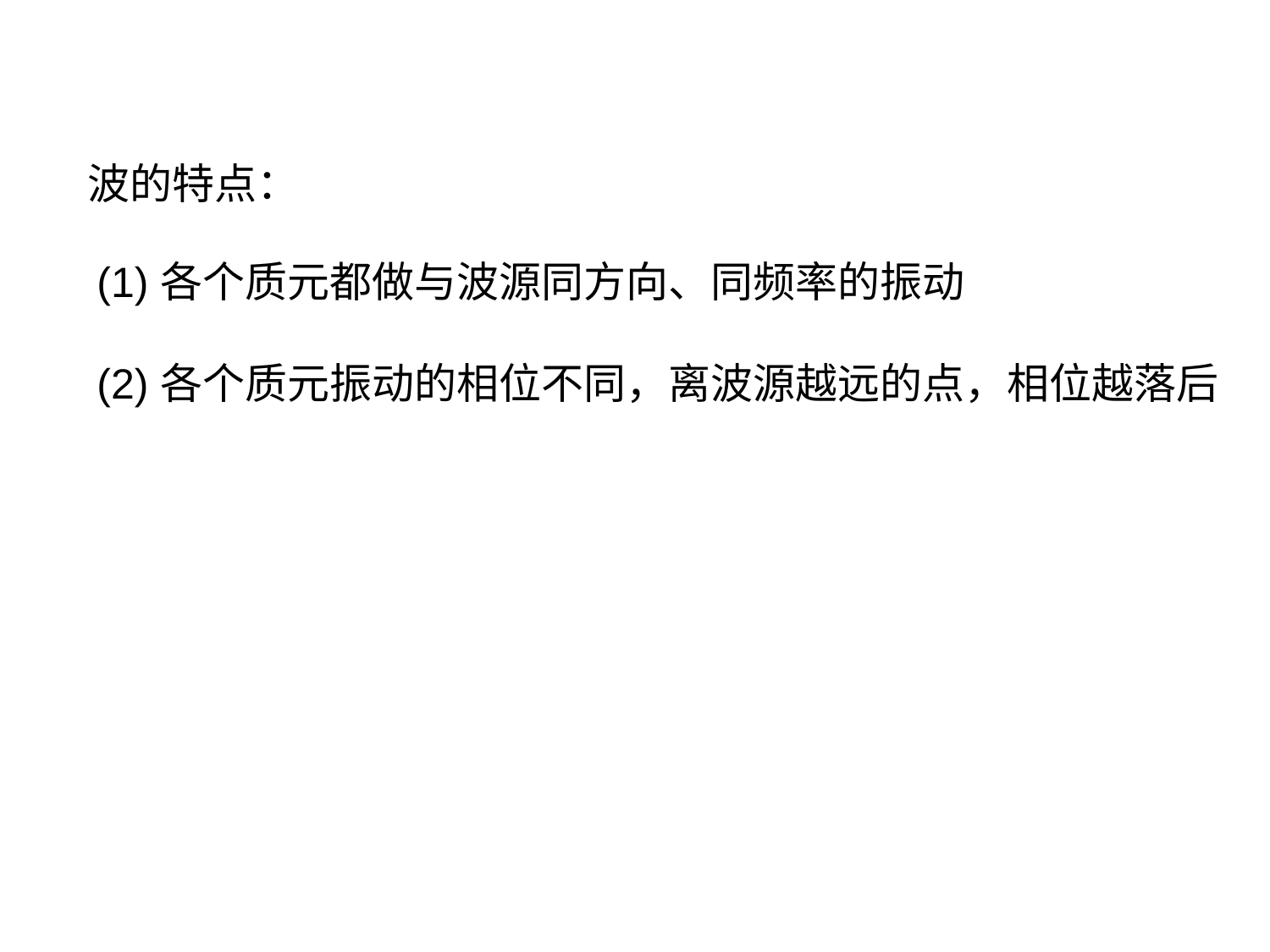

波的特点：
各个质元都做与波源同方向、同频率的振动

各个质元振动的相位不同，离波源越远的点，相位越落后